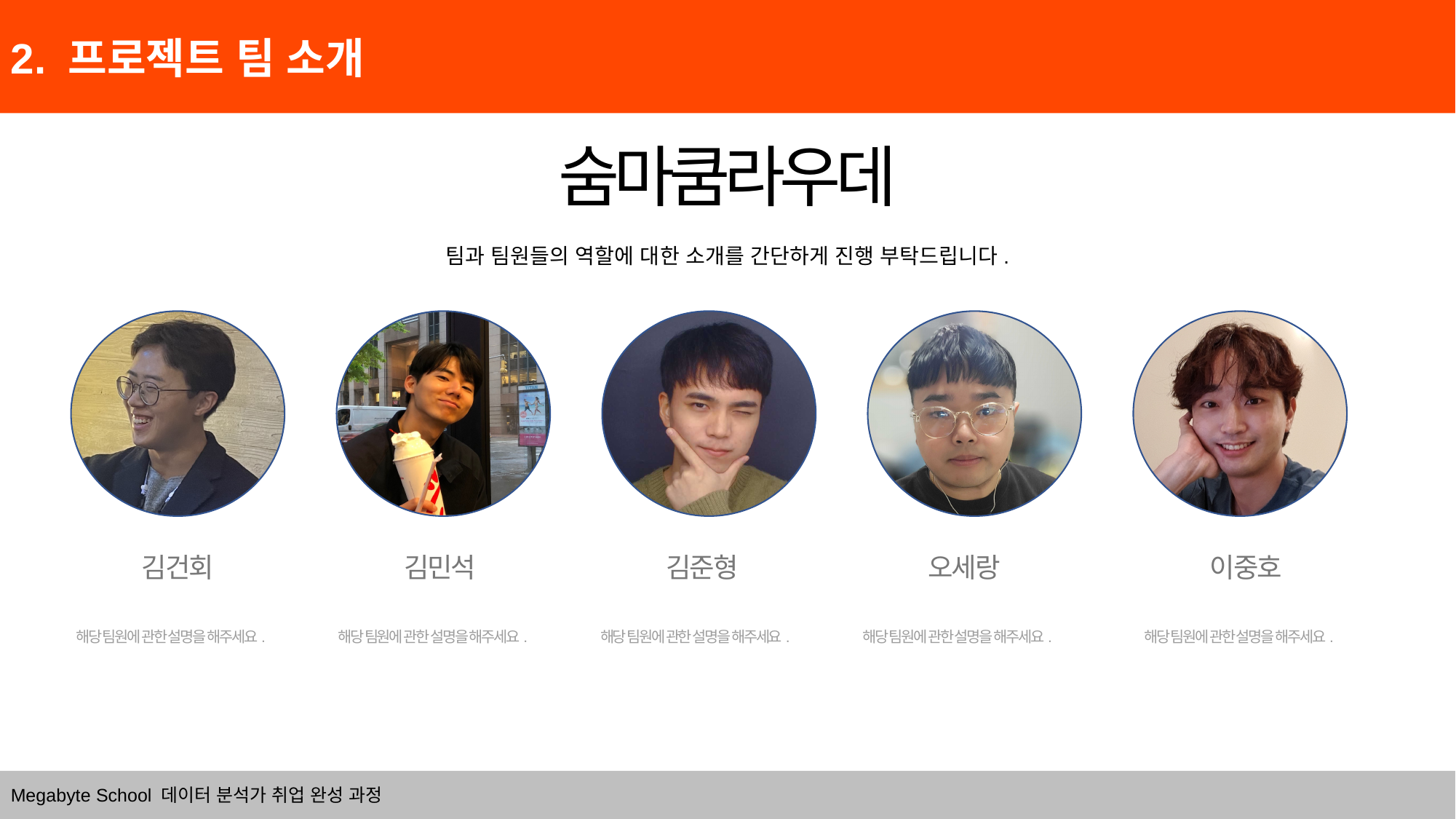

2. 프로젝트 팀 소개
숨마쿰라우데
팀과 팀원들의 역할에 대한 소개를 간단하게 진행 부탁드립니다.

김건회
김민석
김준형
오세랑
이중호
해당 팀원에 관한 설명을 해주세요.
해당 팀원에 관한 설명을 해주세요.
해당 팀원에 관한 설명을 해주세요.
해당 팀원에 관한 설명을 해주세요.
해당 팀원에 관한 설명을 해주세요.
Megabyte School 데이터 분석가 취업 완성 과정